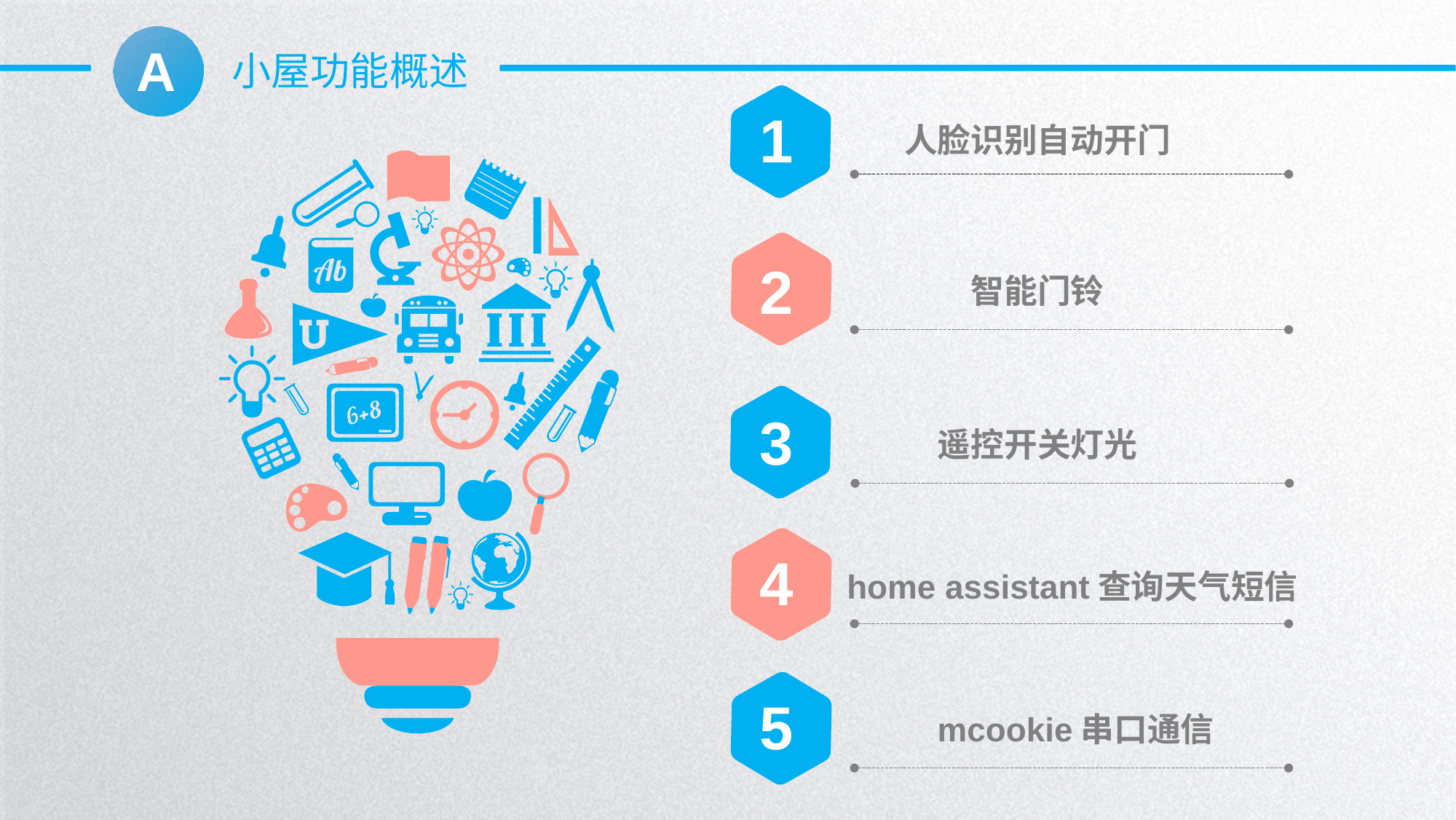

A
小屋功能概述

1
人脸识别自动开门

2

智能门铃

3

遥控开关灯光

4

home assistant查询天气短信

5

mcookie串口通信